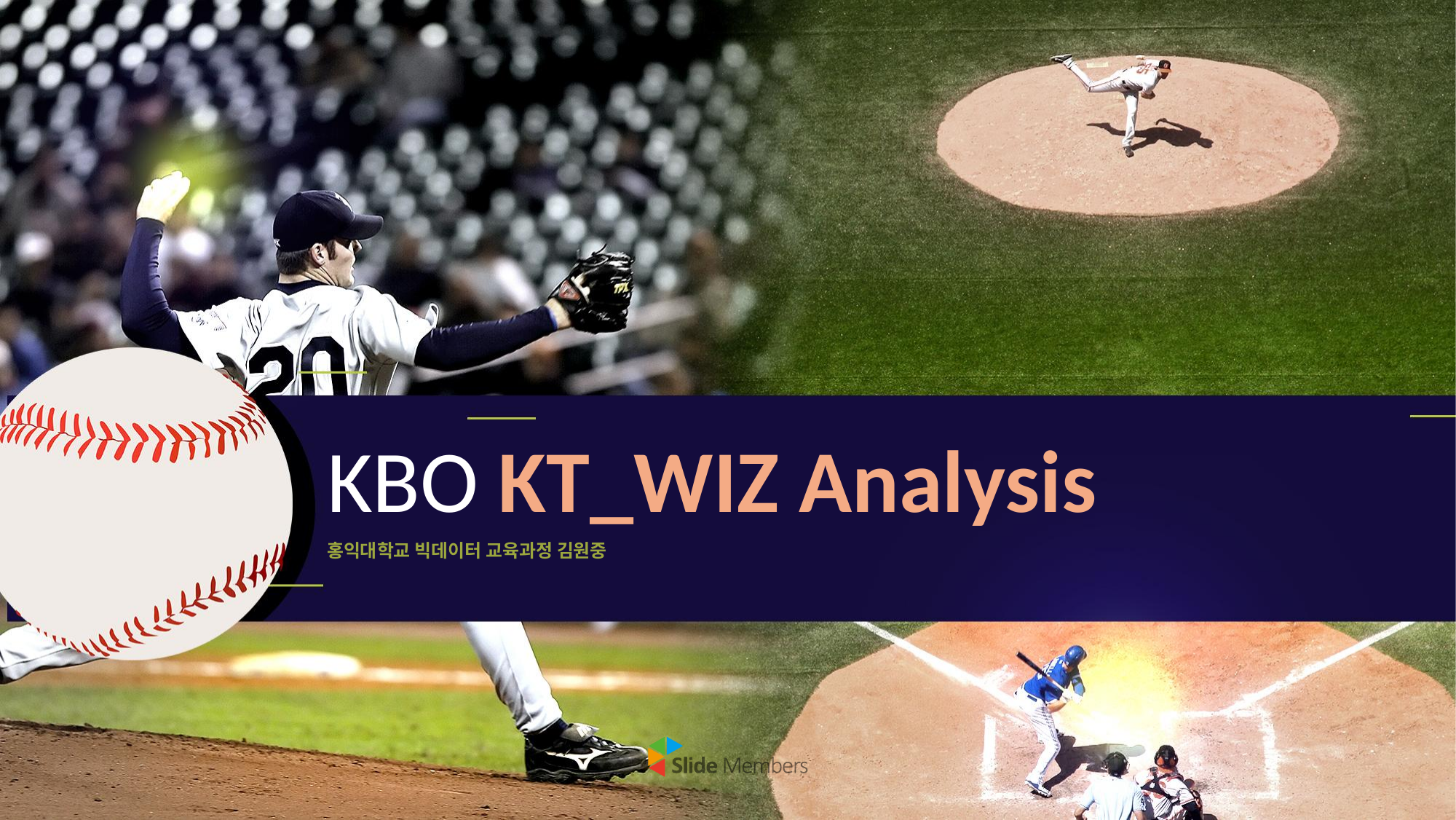

# KBO KT_WIZ Analysis
홍익대학교 빅데이터 교육과정 김원중